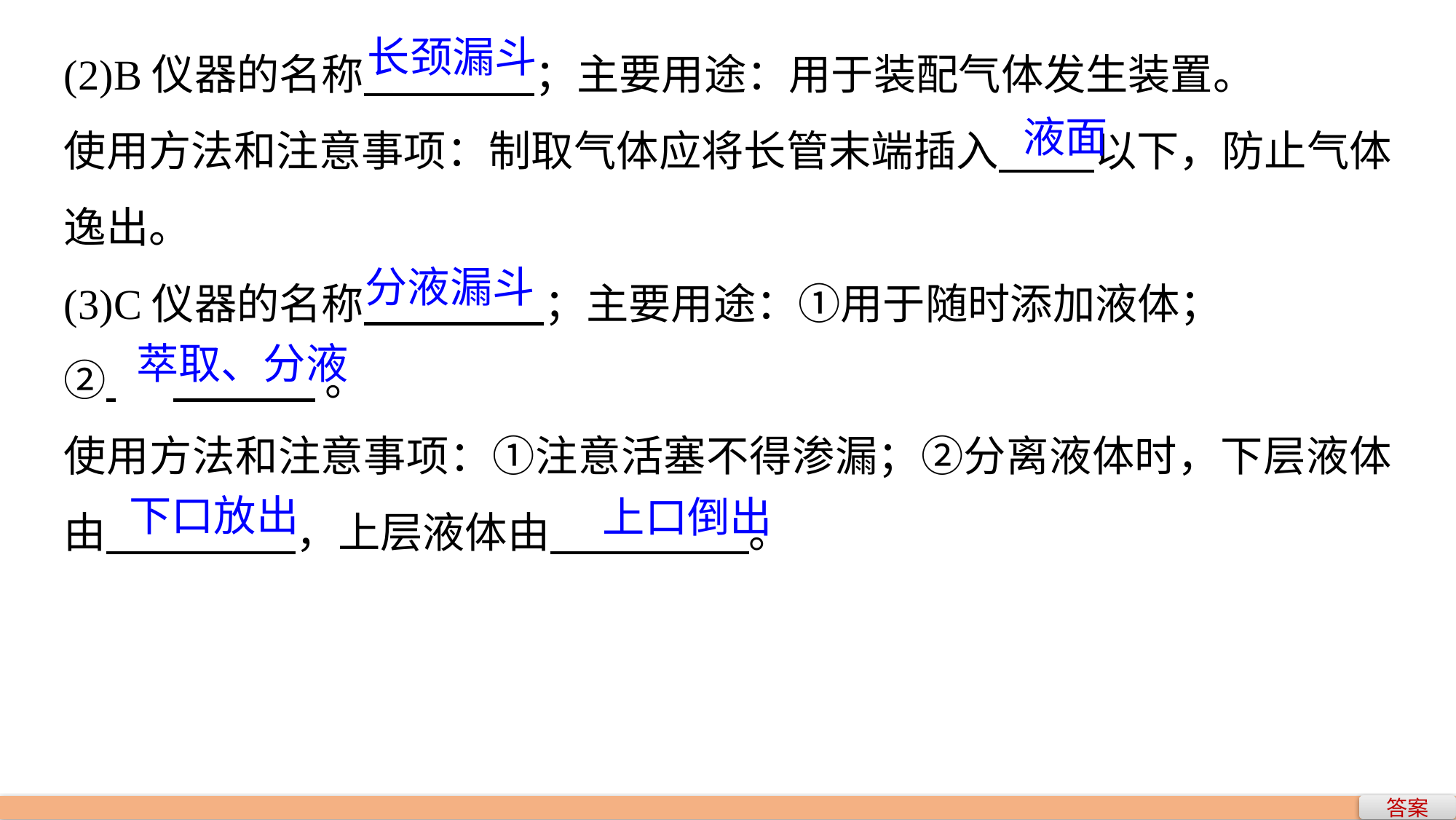

(2)B仪器的名称                  ；主要用途：用于装配气体发生装置。
使用方法和注意事项：制取气体应将长管末端插入          以下，防止气体逸出。
(3)C仪器的名称                   ；主要用途：①用于随时添加液体；
② 	               。
使用方法和注意事项：①注意活塞不得渗漏；②分离液体时，下层液体由                    ，上层液体由                     。
长颈漏斗
液面
分液漏斗
萃取、分液
下口放出
上口倒出
答案